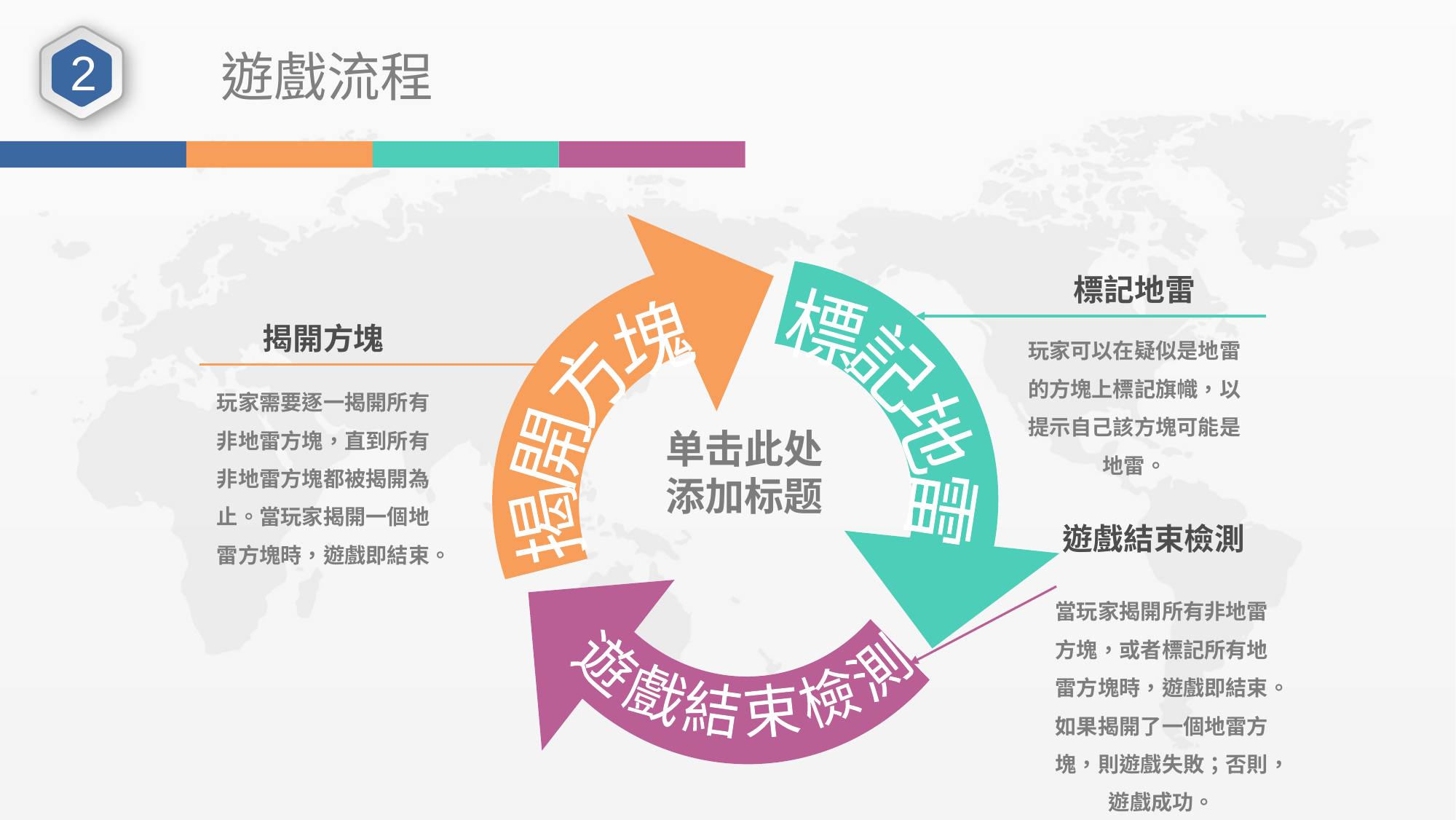

2

遊戲流程

遊戲結束檢測

揭開方塊
標記地雷

玩家可以在疑似是地雷的方塊上標記旗幟，以提示自己該方塊可能是地雷。

標記地雷
揭開方塊

玩家需要逐一揭開所有非地雷方塊，直到所有非地雷方塊都被揭開為止。當玩家揭開一個地雷方塊時，遊戲即結束。
单击此处添加标题
遊戲結束檢測
當玩家揭開所有非地雷方塊，或者標記所有地雷方塊時，遊戲即結束。如果揭開了一個地雷方塊，則遊戲失敗；否則，遊戲成功。